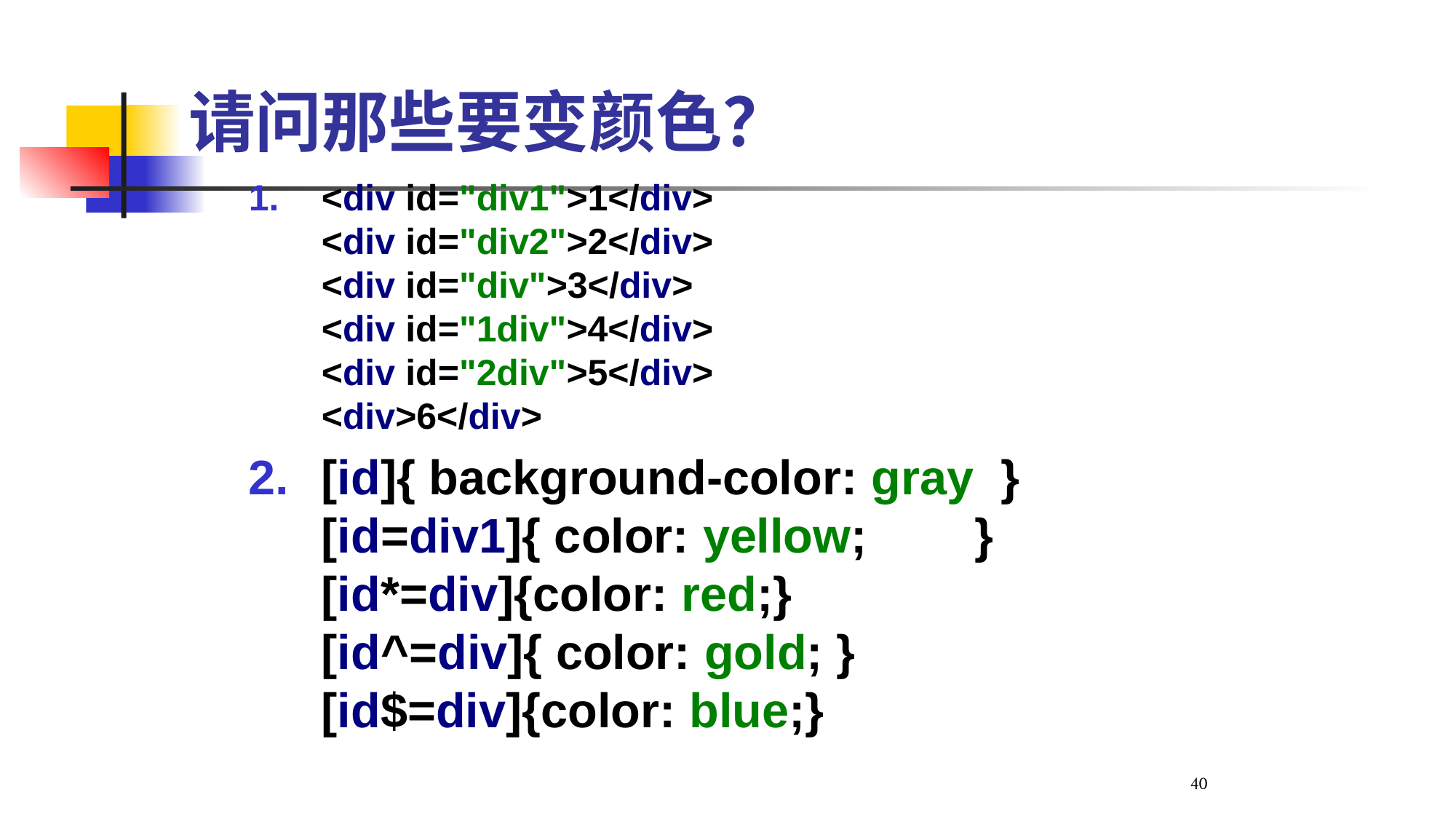

# 请问那些要变颜色？
<div id="div1">1</div>
<div id="div2">2</div>
<div id="div">3</div>
<div id="1div">4</div>
<div id="2div">5</div>
<div>6</div>
[id]{ background-color: gray  }
[id=div1]{ color: yellow;        }
[id*=div]{color: red;}
[id^=div]{ color: gold; }
[id$=div]{color: blue;}

40